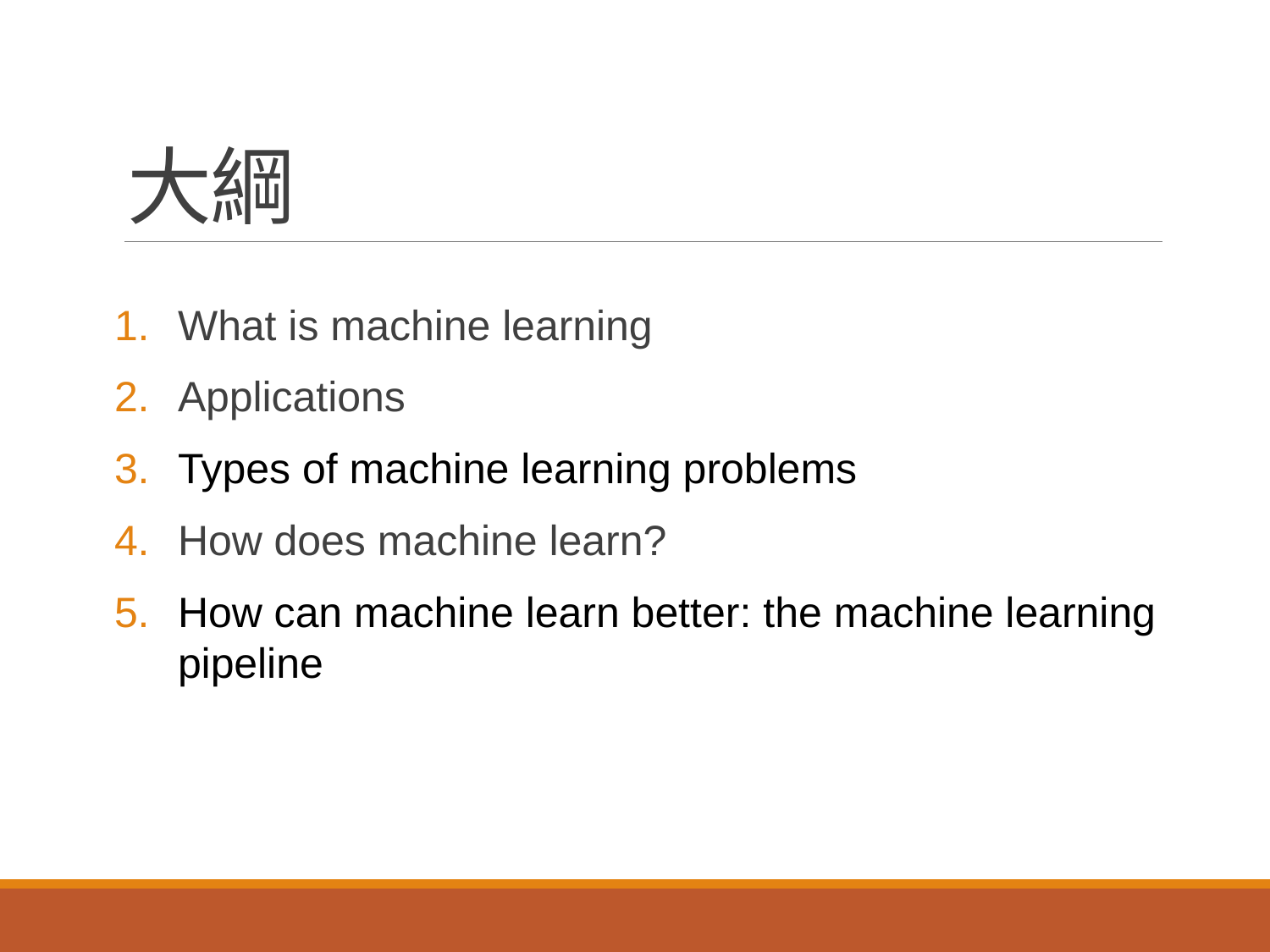

# 大綱
What is machine learning
Applications
Types of machine learning problems
How does machine learn?
How can machine learn better: the machine learning pipeline